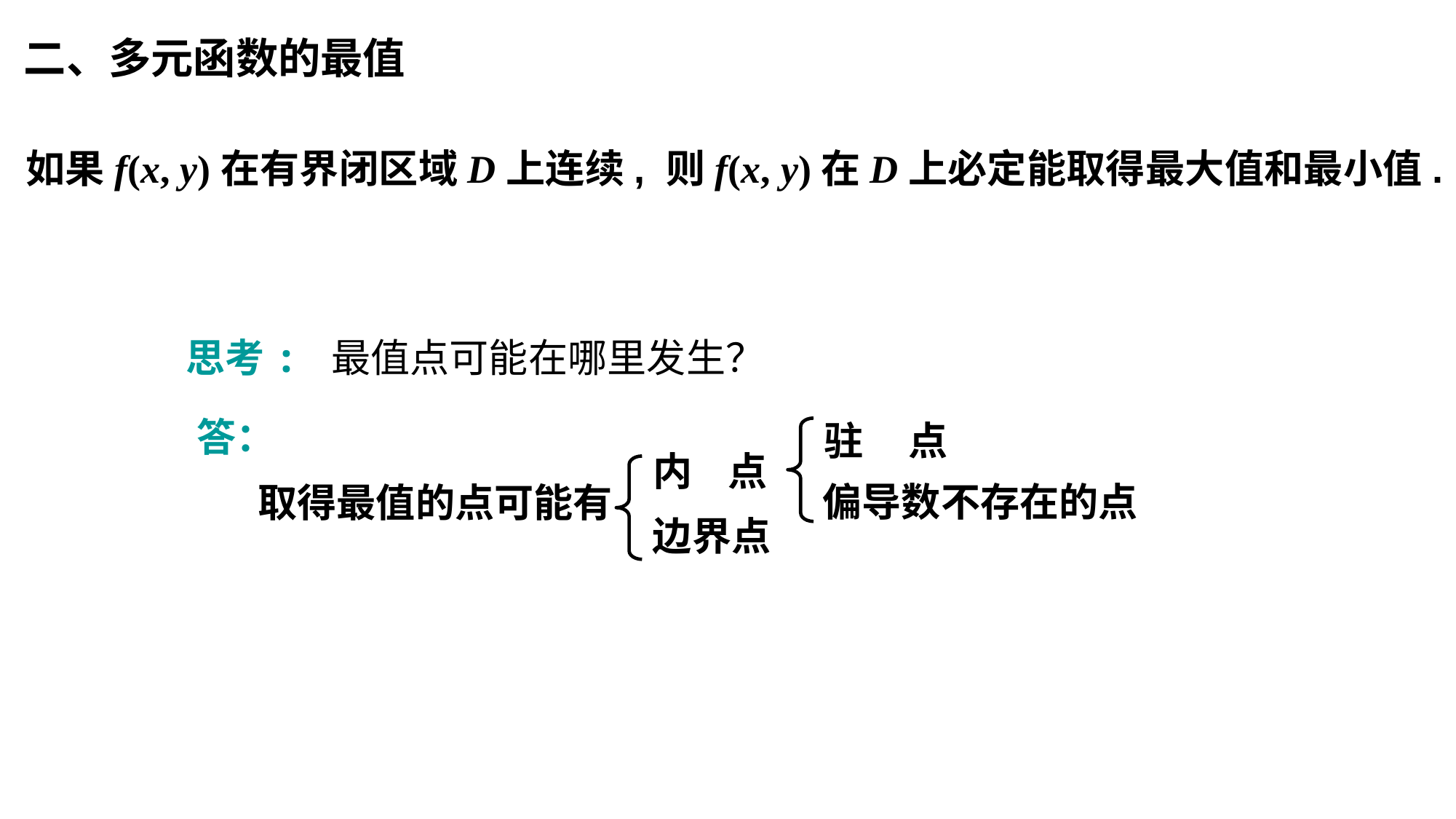

二、多元函数的最值
    如果f(x, y)在有界闭区域D上连续, 则f(x, y)在D上必定能取得最大值和最小值.
思考: 最值点可能在哪里发生？
答：
驻     点

偏导数不存在的点
内    点

边界点
取得最值的点可能有